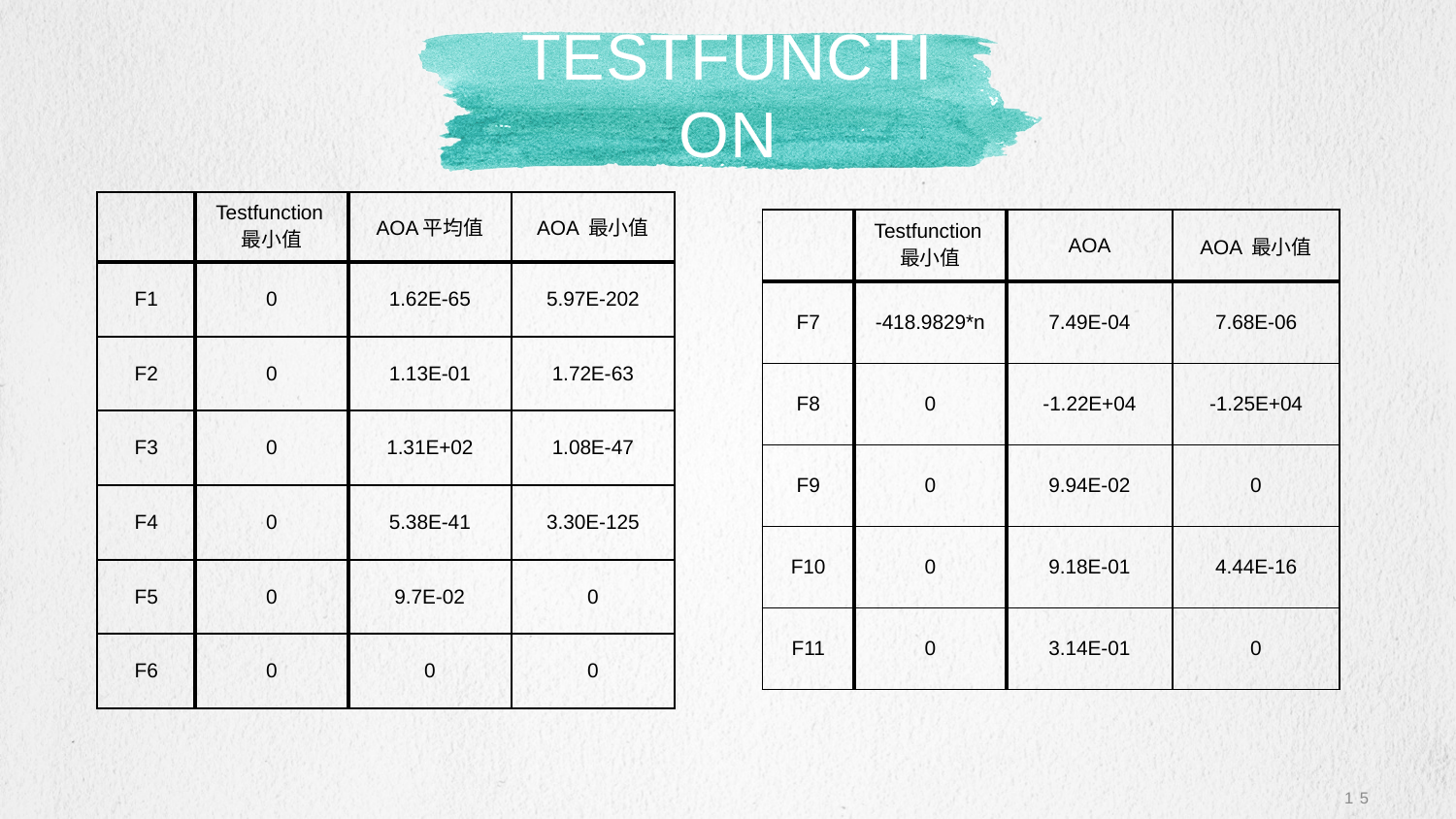

# testfunction
|  | Testfunction最小值 | AOA平均值 | AOA 最小值 |
| --- | --- | --- | --- |
| F1 | 0 | 1.62E-65 | 5.97E-202 |
| F2 | 0 | 1.13E-01 | 1.72E-63 |
| F3 | 0 | 1.31E+02 | 1.08E-47 |
| F4 | 0 | 5.38E-41 | 3.30E-125 |
| F5 | 0 | 9.7E-02 | 0 |
| F6 | 0 | 0 | 0 |
|  | Testfunction最小值 | AOA | AOA 最小值 |
| --- | --- | --- | --- |
| F7 | -418.9829\*n | 7.49E-04 | 7.68E-06 |
| F8 | 0 | -1.22E+04 | -1.25E+04 |
| F9 | 0 | 9.94E-02 | 0 |
| F10 | 0 | 9.18E-01 | 4.44E-16 |
| F11 | 0 | 3.14E-01 | 0 |
15